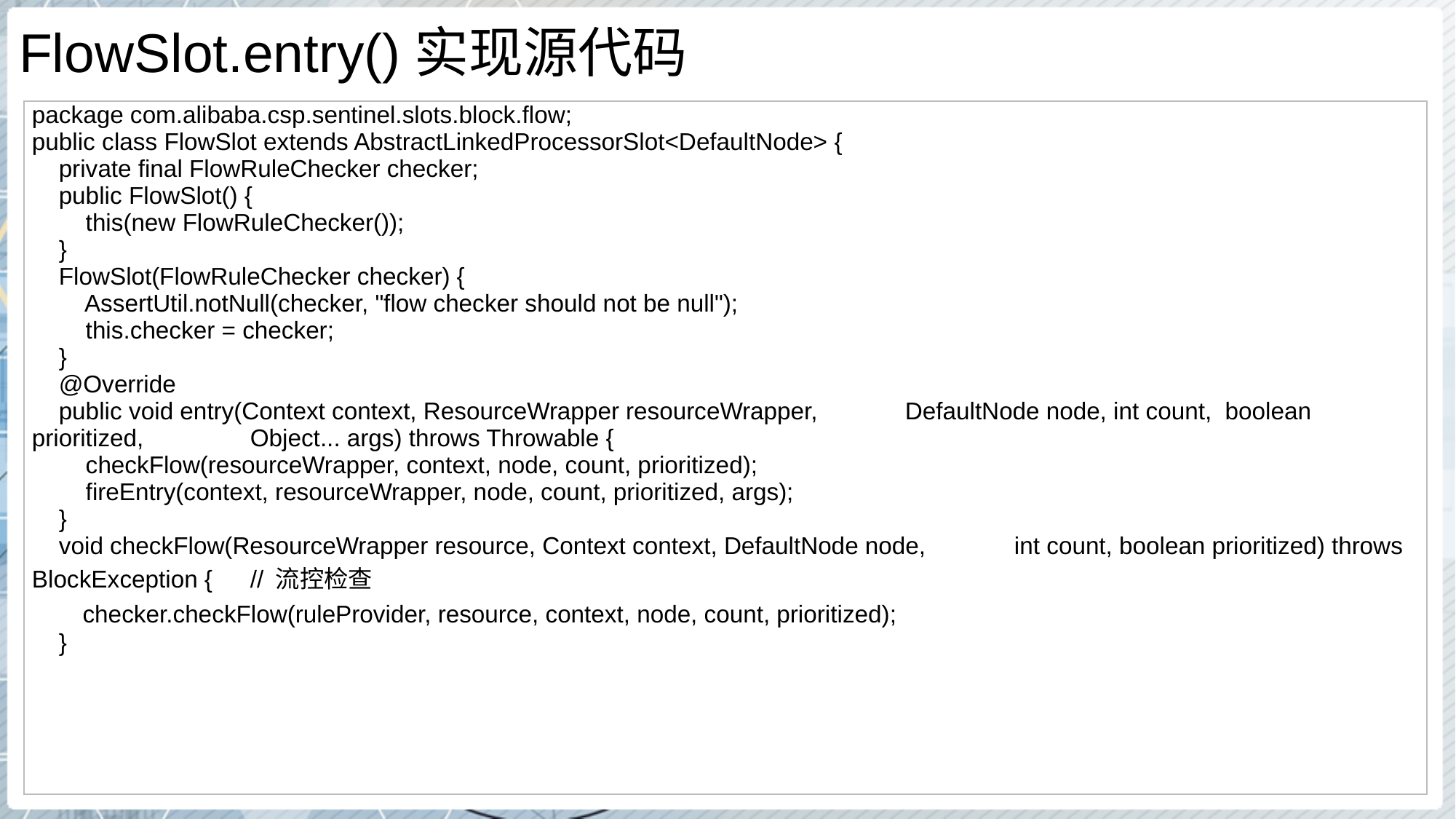

# FlowSlot.entry()实现源代码
| package com.alibaba.csp.sentinel.slots.block.flow; public class FlowSlot extends AbstractLinkedProcessorSlot<DefaultNode> { private final FlowRuleChecker checker; public FlowSlot() { this(new FlowRuleChecker()); } FlowSlot(FlowRuleChecker checker) { AssertUtil.notNull(checker, "flow checker should not be null"); this.checker = checker; } @Override public void entry(Context context, ResourceWrapper resourceWrapper, DefaultNode node, int count, boolean prioritized, Object... args) throws Throwable { checkFlow(resourceWrapper, context, node, count, prioritized); fireEntry(context, resourceWrapper, node, count, prioritized, args); } void checkFlow(ResourceWrapper resource, Context context, DefaultNode node, int count, boolean prioritized) throws BlockException { // 流控检查 checker.checkFlow(ruleProvider, resource, context, node, count, prioritized); } |
| --- |